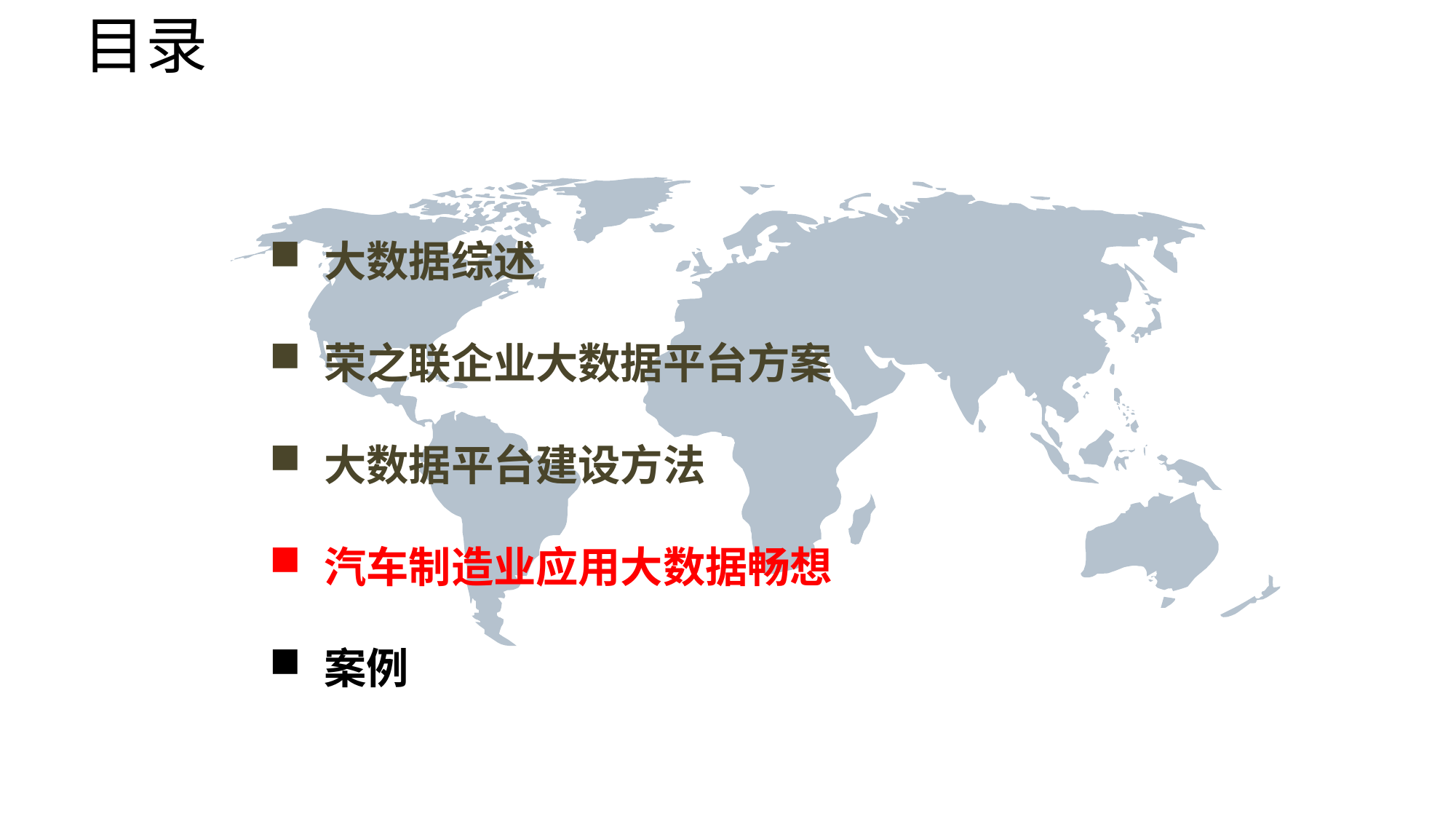

# 目录

大数据综述
荣之联企业大数据平台方案
大数据平台建设方法
汽车制造业应用大数据畅想
案例